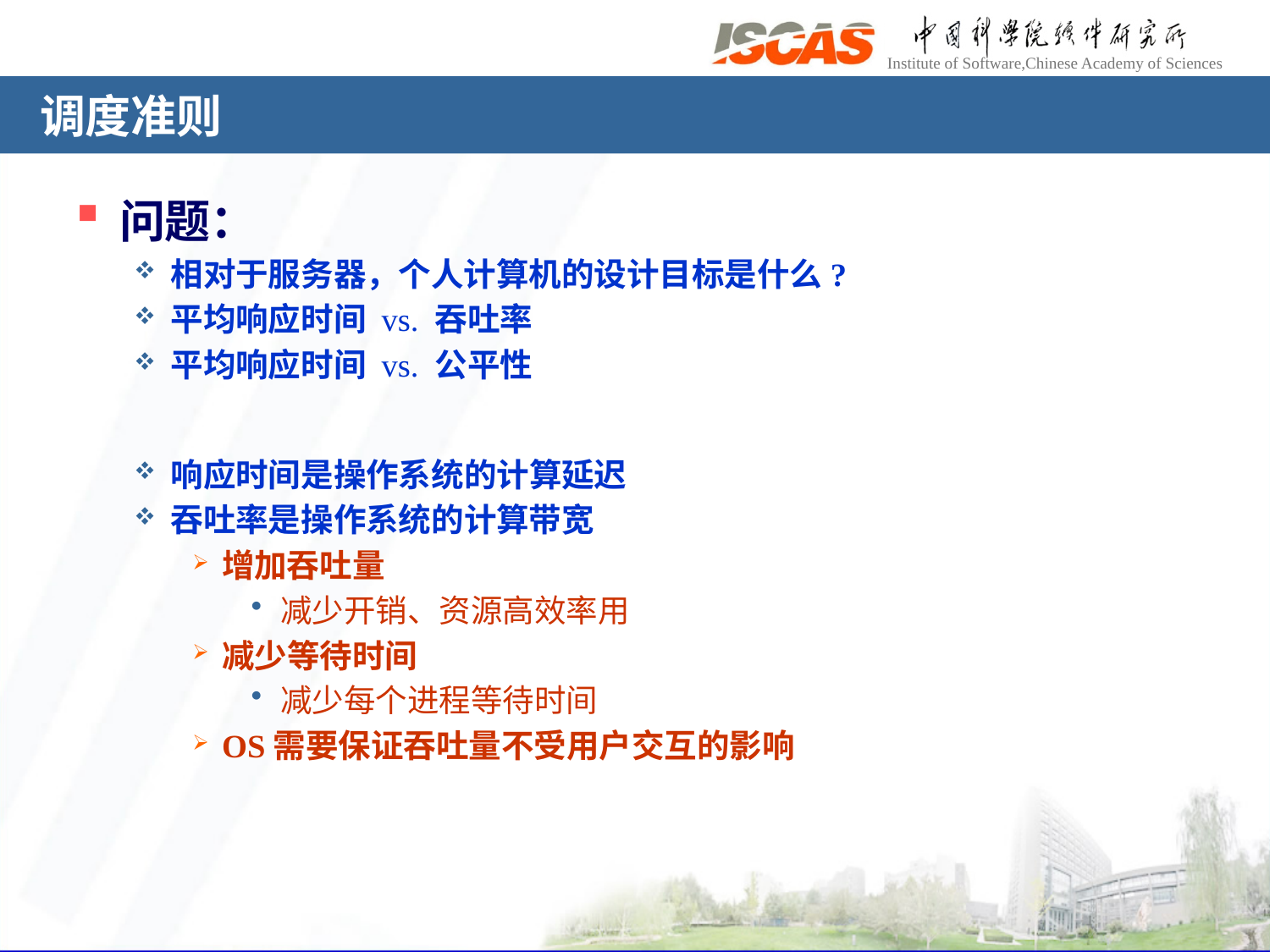

# 调度准则
问题：
相对于服务器，个人计算机的设计目标是什么?
平均响应时间 vs. 吞吐率
平均响应时间 vs. 公平性

响应时间是操作系统的计算延迟
吞吐率是操作系统的计算带宽
增加吞吐量
减少开销、资源高效率用
减少等待时间
减少每个进程等待时间
OS需要保证吞吐量不受用户交互的影响